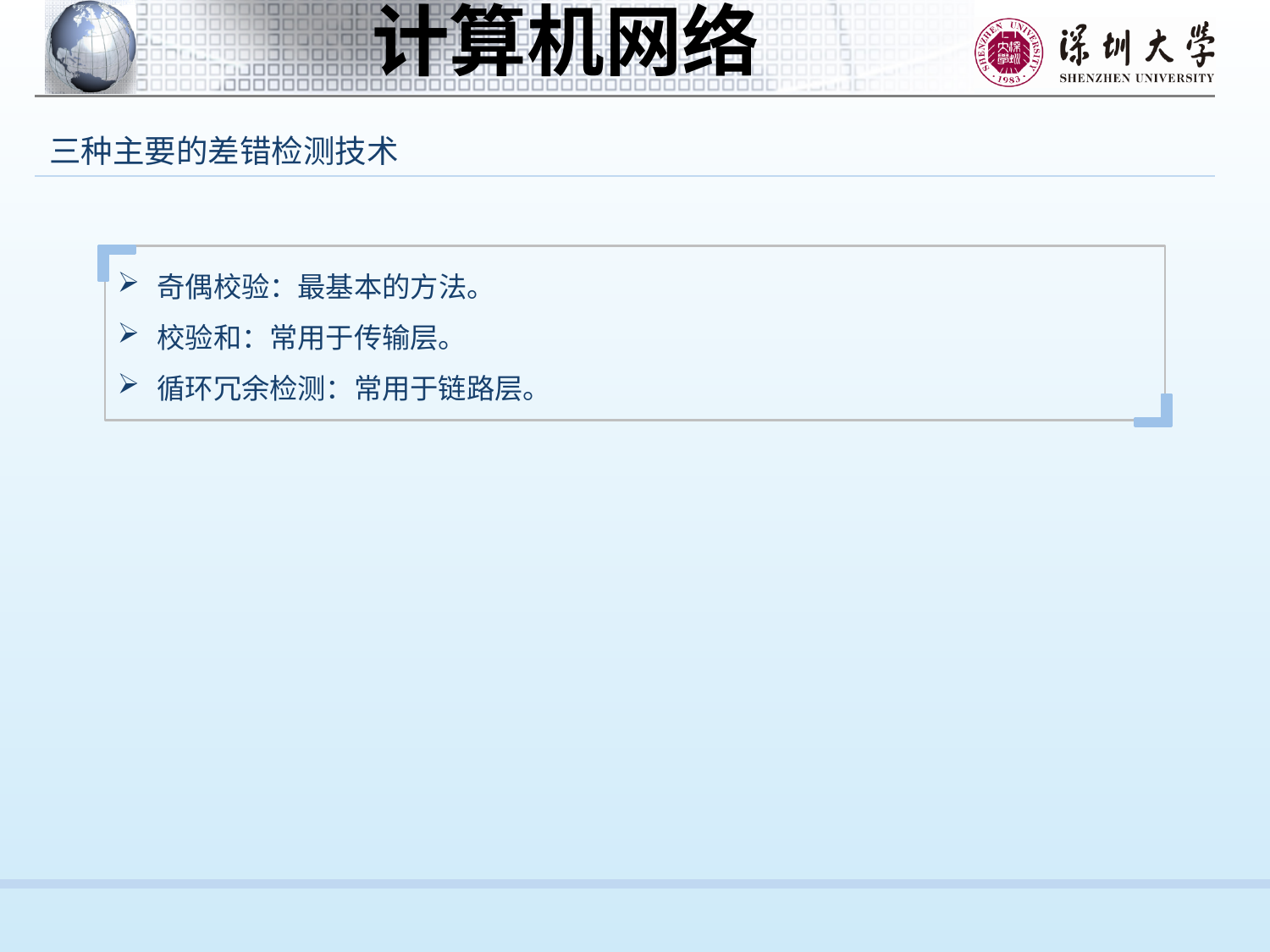

三种主要的差错检测技术

奇偶校验：最基本的方法。
校验和：常用于传输层。
循环冗余检测：常用于链路层。